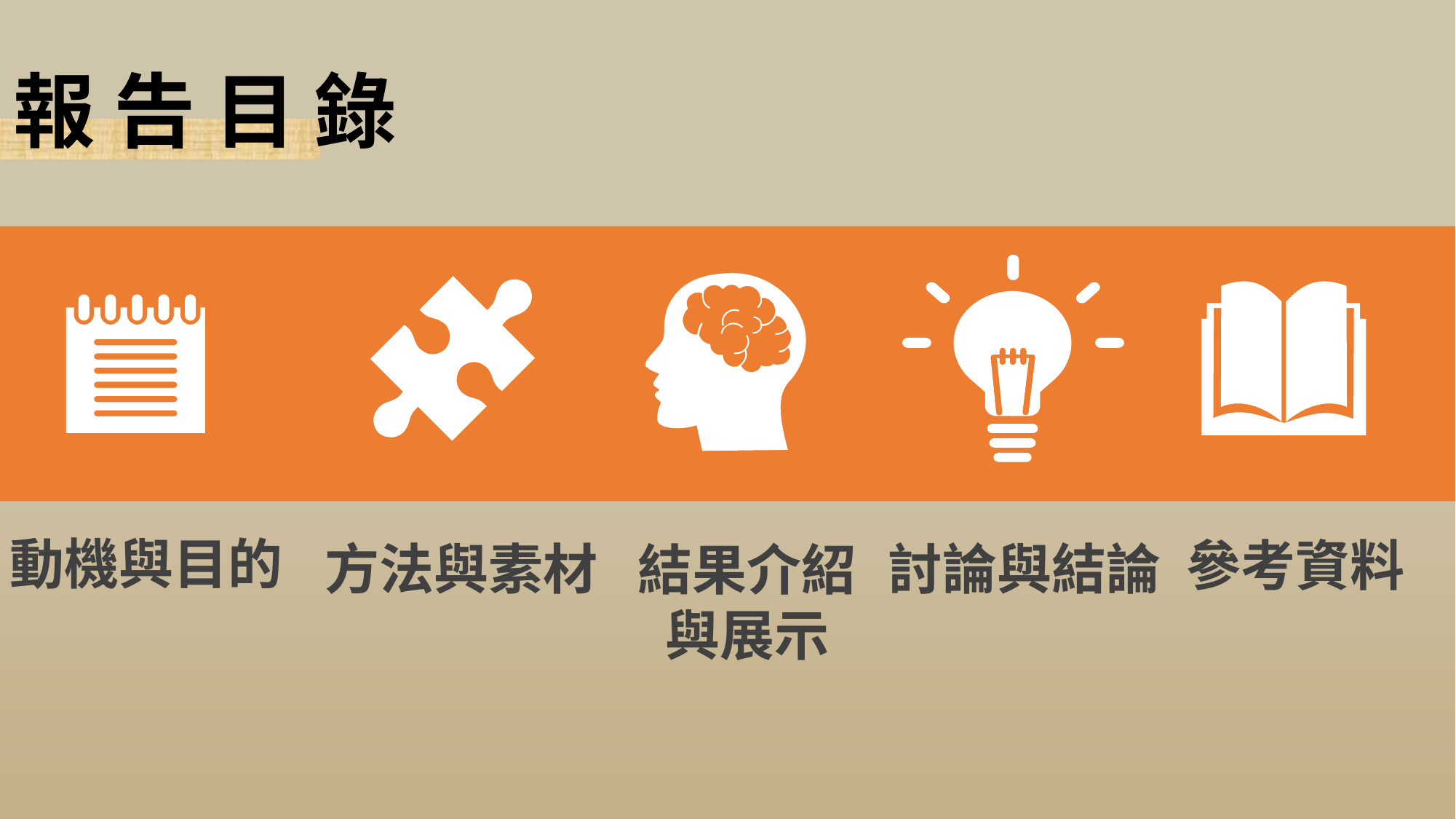

報 告 目 錄

動機與目的
參考資料
方法與素材
討論與結論
結果介紹
與展示